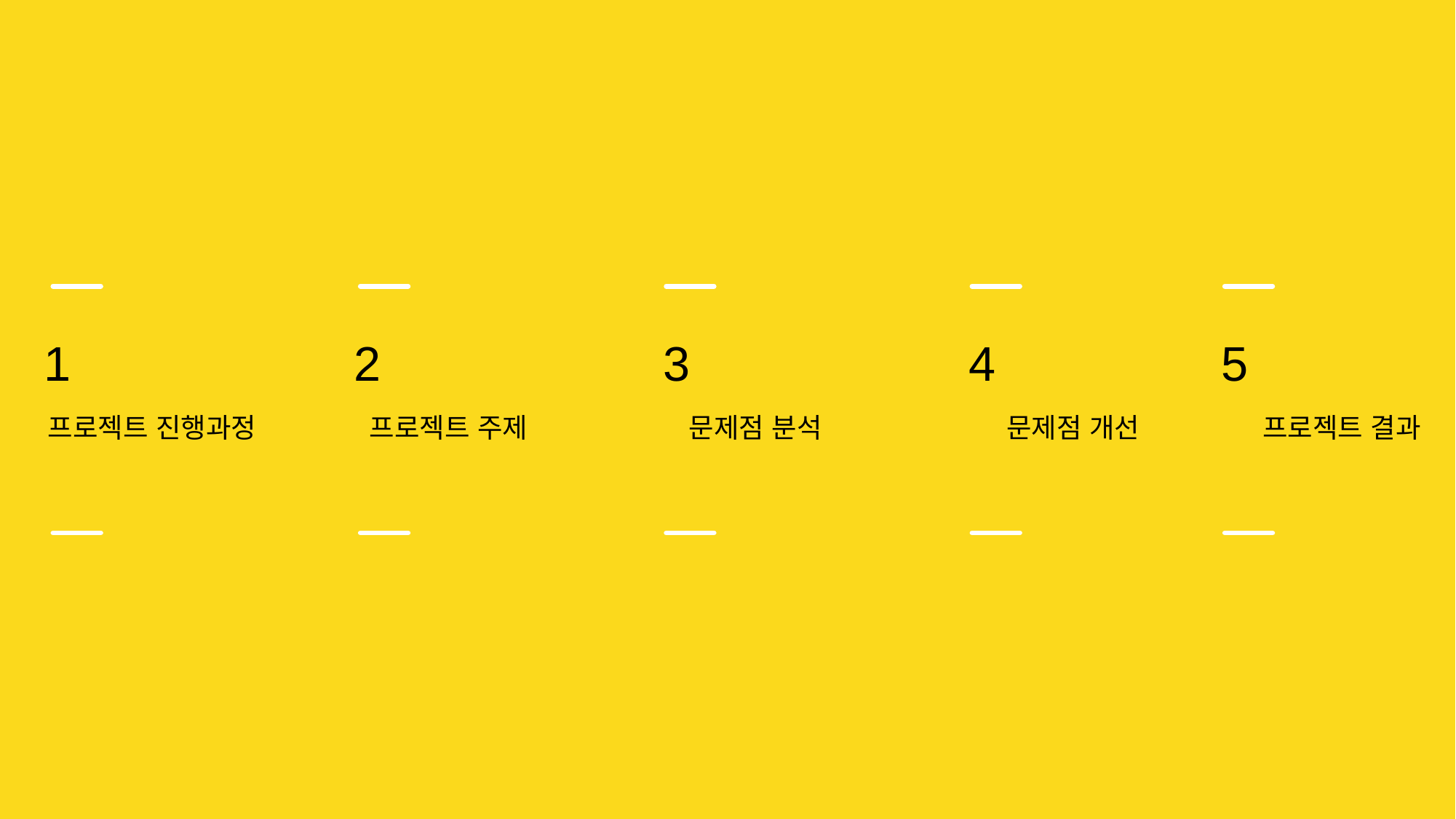

1
2
3
4
5

프로젝트 진행과정
프로젝트 주제
문제점 분석
문제점 개선
프로젝트 결과